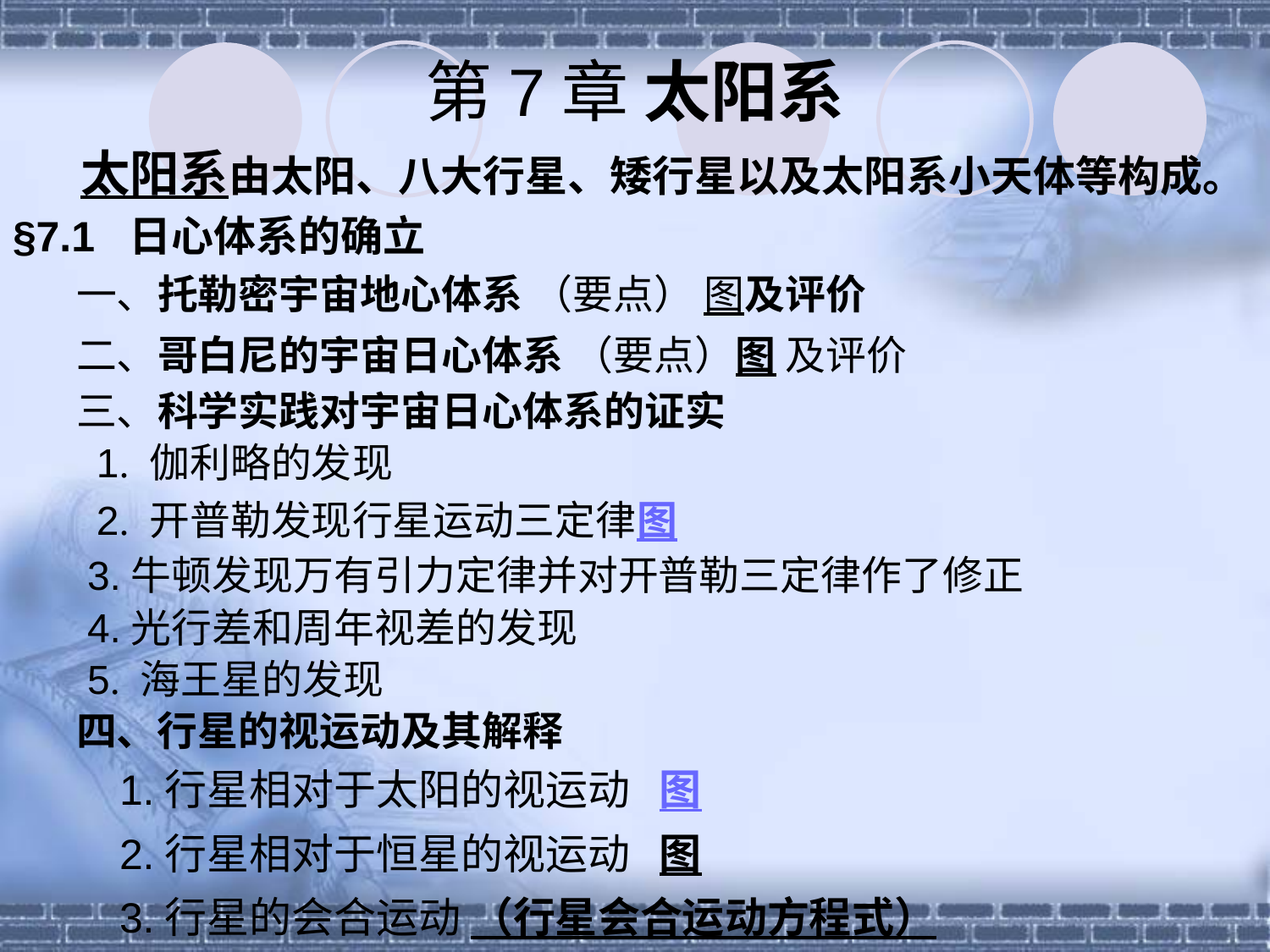

# 第7章 太阳系
     太阳系由太阳、八大行星、矮行星以及太阳系小天体等构成。
§7.1  日心体系的确立
一、托勒密宇宙地心体系 （要点） 图及评价
二、哥白尼的宇宙日心体系 （要点）图 及评价
三、科学实践对宇宙日心体系的证实
  1. 伽利略的发现
  2. 开普勒发现行星运动三定律图
 3.牛顿发现万有引力定律并对开普勒三定律作了修正
 4.光行差和周年视差的发现
 5. 海王星的发现
四、行星的视运动及其解释
         1.行星相对于太阳的视运动   图
         2.行星相对于恒星的视运动   图
         3.行星的会合运动 （行星会合运动方程式）